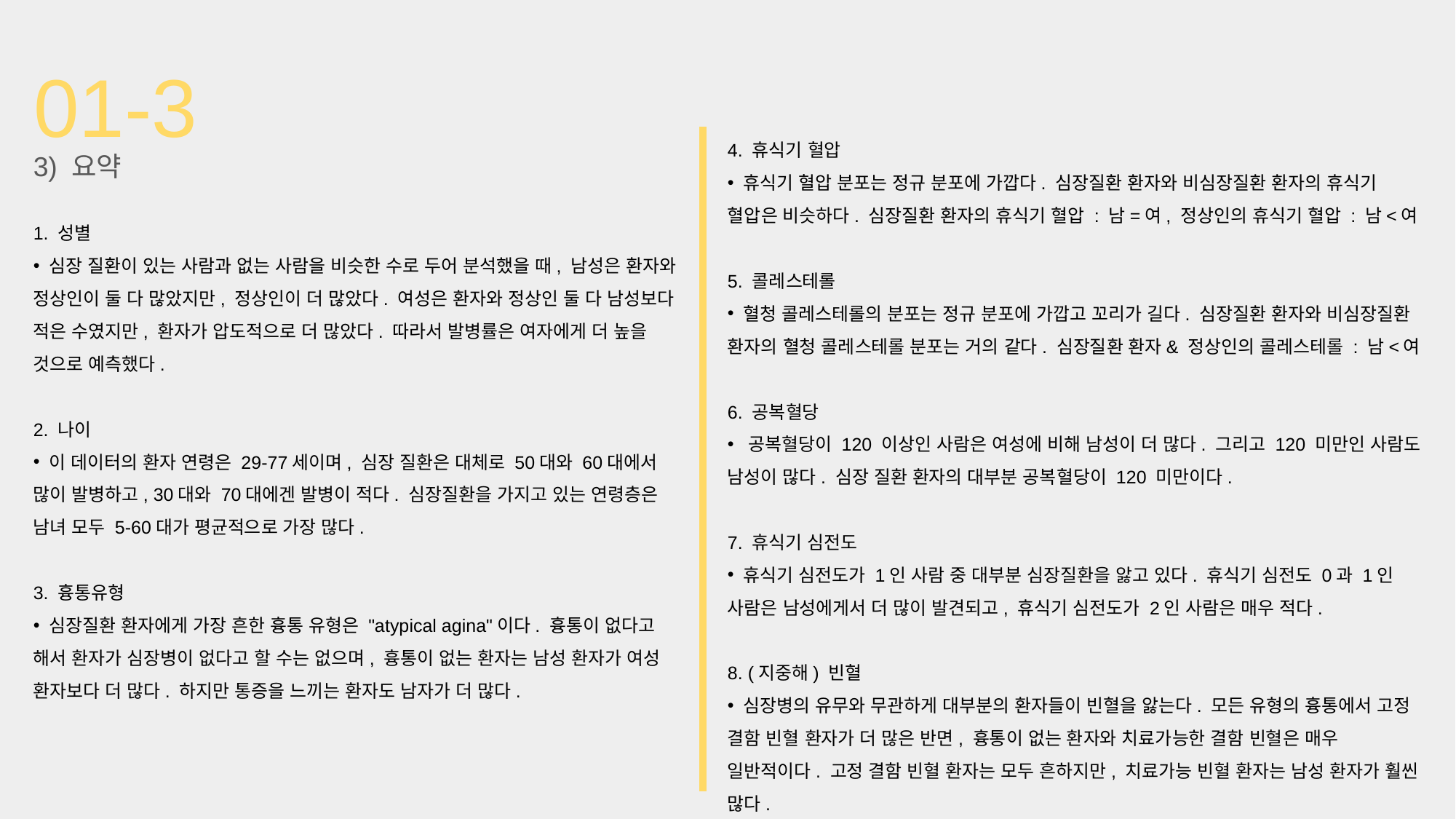

# 01-3
4. 휴식기 혈압
 휴식기 혈압 분포는 정규 분포에 가깝다. 심장질환 환자와 비심장질환 환자의 휴식기 혈압은 비슷하다. 심장질환 환자의 휴식기 혈압 : 남=여, 정상인의 휴식기 혈압 : 남<여

5. 콜레스테롤
 혈청 콜레스테롤의 분포는 정규 분포에 가깝고 꼬리가 길다. 심장질환 환자와 비심장질환 환자의 혈청 콜레스테롤 분포는 거의 같다. 심장질환 환자& 정상인의 콜레스테롤 : 남<여

6. 공복혈당
  공복혈당이 120 이상인 사람은 여성에 비해 남성이 더 많다. 그리고 120 미만인 사람도 남성이 많다. 심장 질환 환자의 대부분 공복혈당이 120 미만이다.

7. 휴식기 심전도
 휴식기 심전도가 1인 사람 중 대부분 심장질환을 앓고 있다. 휴식기 심전도 0과 1인 사람은 남성에게서 더 많이 발견되고, 휴식기 심전도가 2인 사람은 매우 적다.

8. (지중해) 빈혈
 심장병의 유무와 무관하게 대부분의 환자들이 빈혈을 앓는다. 모든 유형의 흉통에서 고정 결함 빈혈 환자가 더 많은 반면, 흉통이 없는 환자와 치료가능한 결함 빈혈은 매우 일반적이다. 고정 결함 빈혈 환자는 모두 흔하지만, 치료가능 빈혈 환자는 남성 환자가 훨씬 많다.

3) 요약
1. 성별
 심장 질환이 있는 사람과 없는 사람을 비슷한 수로 두어 분석했을 때, 남성은 환자와 정상인이 둘 다 많았지만, 정상인이 더 많았다. 여성은 환자와 정상인 둘 다 남성보다 적은 수였지만, 환자가 압도적으로 더 많았다. 따라서 발병률은 여자에게 더 높을 것으로 예측했다.

2. 나이
 이 데이터의 환자 연령은 29-77세이며, 심장 질환은 대체로 50대와 60대에서 많이 발병하고, 30대와 70대에겐 발병이 적다. 심장질환을 가지고 있는 연령층은 남녀 모두 5-60대가 평균적으로 가장 많다.

3. 흉통유형
 심장질환 환자에게 가장 흔한 흉통 유형은 "atypical agina"이다. 흉통이 없다고 해서 환자가 심장병이 없다고 할 수는 없으며, 흉통이 없는 환자는 남성 환자가 여성 환자보다 더 많다. 하지만 통증을 느끼는 환자도 남자가 더 많다.